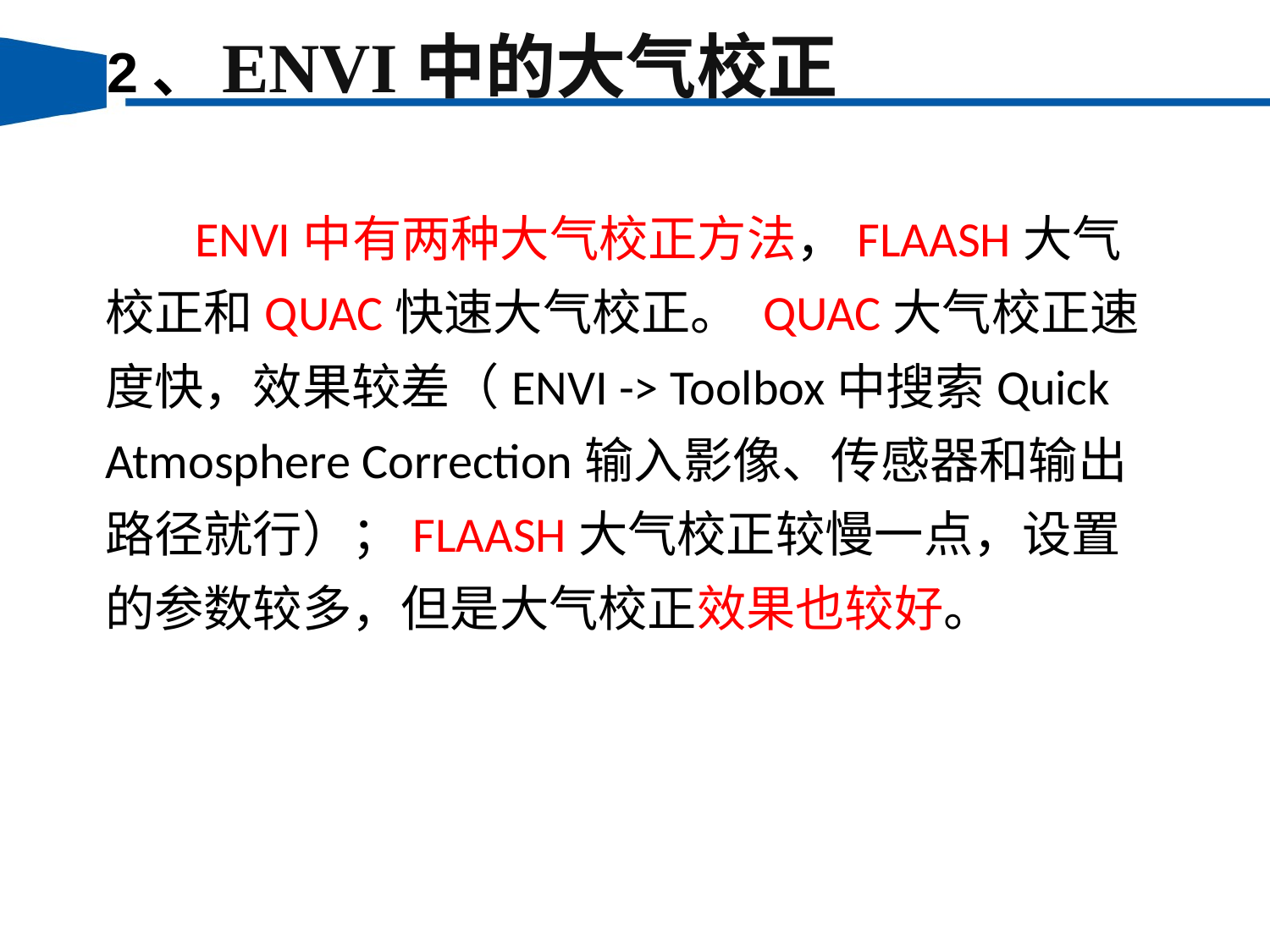

2、ENVI中的大气校正
        ENVI中有两种大气校正方法，FLAASH大气校正和QUAC快速大气校正。 QUAC大气校正速度快，效果较差（ENVI -> Toolbox中搜索Quick Atmosphere Correction输入影像、传感器和输出路径就行）；FLAASH大气校正较慢一点，设置的参数较多，但是大气校正效果也较好。